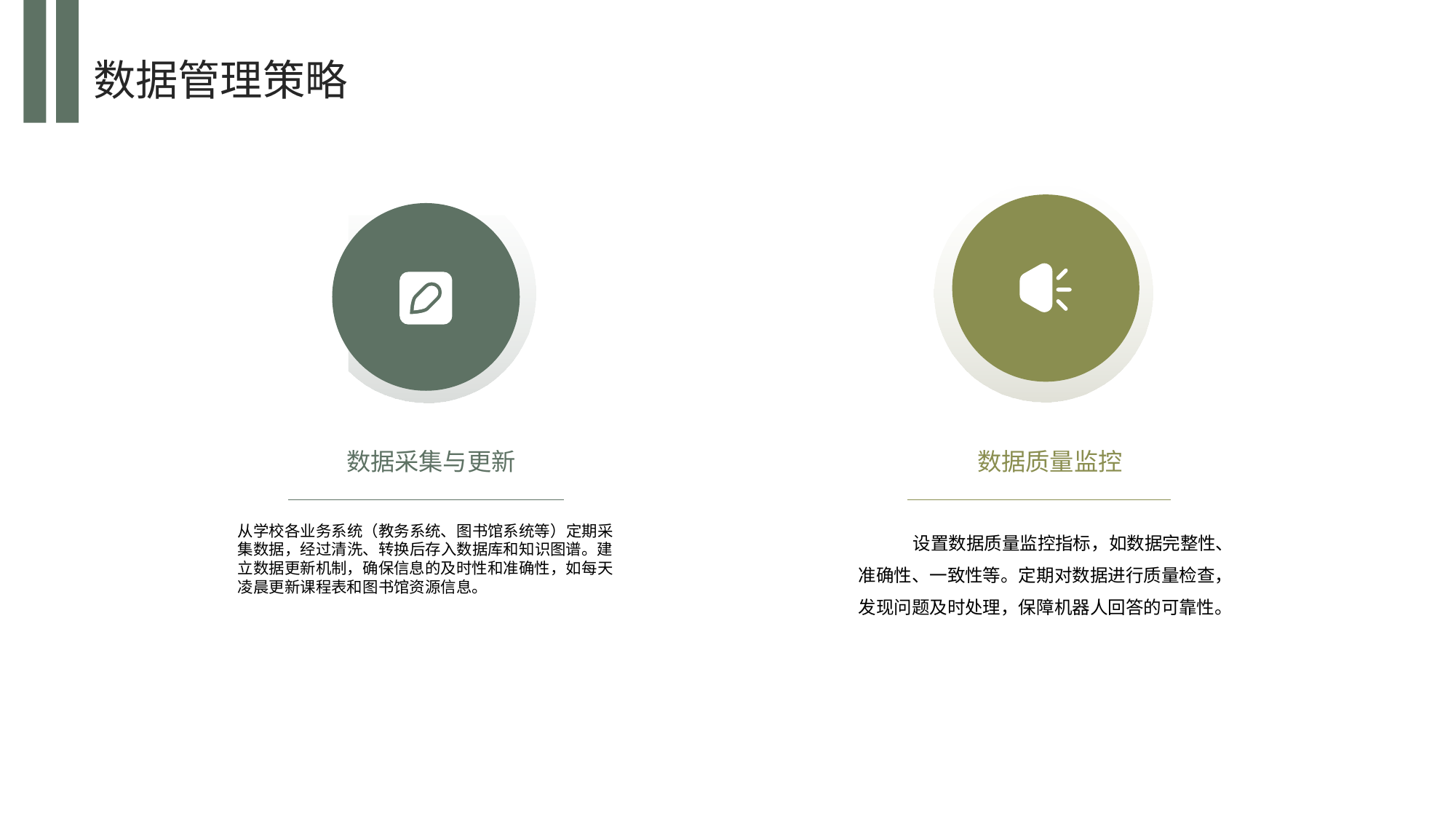

数据管理策略

数据采集与更新
数据质量监控
从学校各业务系统（教务系统、图书馆系统等）定期采集数据，经过清洗、转换后存入数据库和知识图谱。建立数据更新机制，确保信息的及时性和准确性，如每天凌晨更新课程表和图书馆资源信息。

设置数据质量监控指标，如数据完整性、准确性、一致性等。定期对数据进行质量检查，发现问题及时处理，保障机器人回答的可靠性。